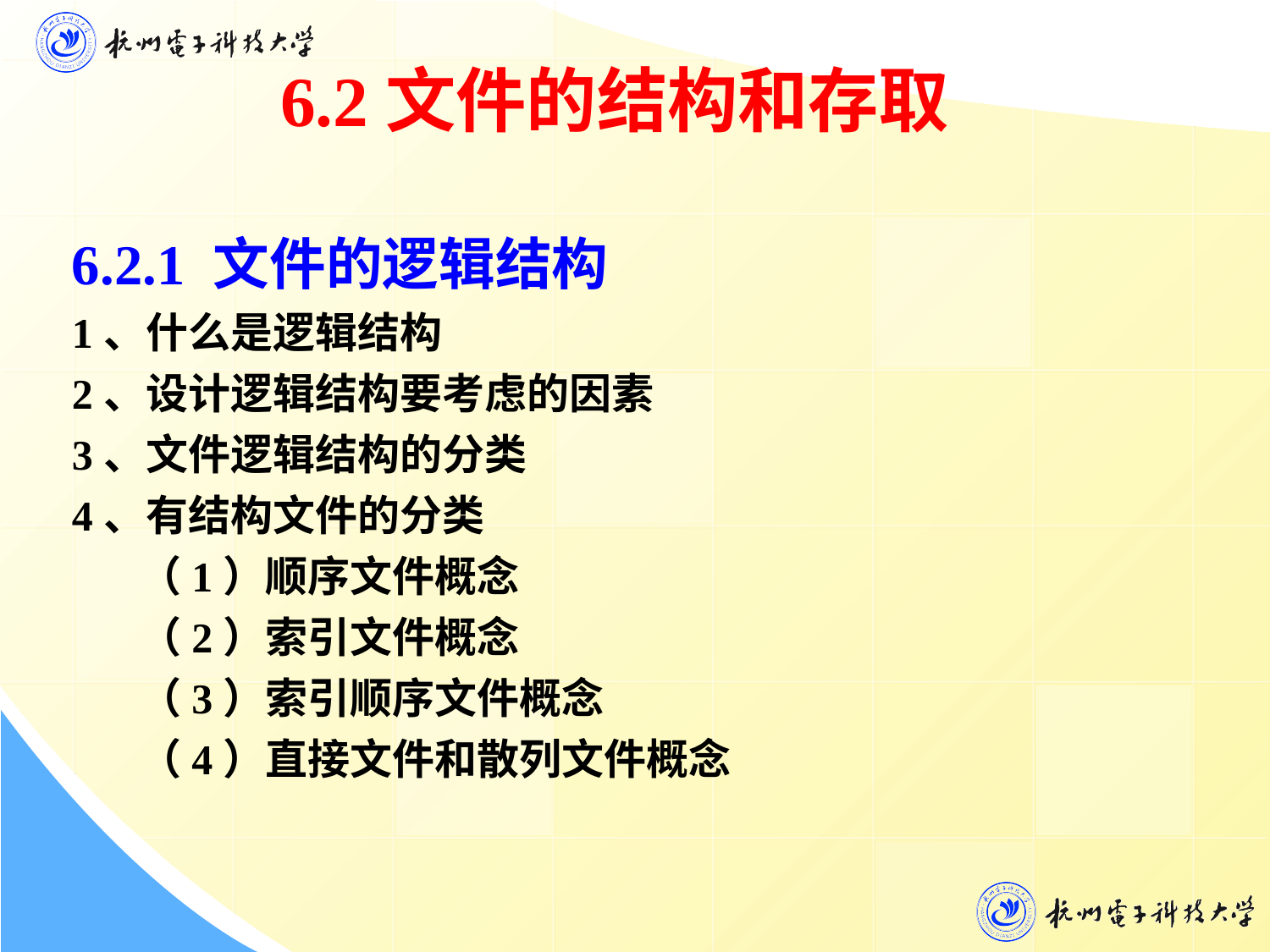

6.2文件的结构和存取
6.2.1 文件的逻辑结构
1、什么是逻辑结构
2、设计逻辑结构要考虑的因素
3、文件逻辑结构的分类
4、有结构文件的分类
      （1）顺序文件概念
      （2）索引文件概念
      （3）索引顺序文件概念
      （4）直接文件和散列文件概念